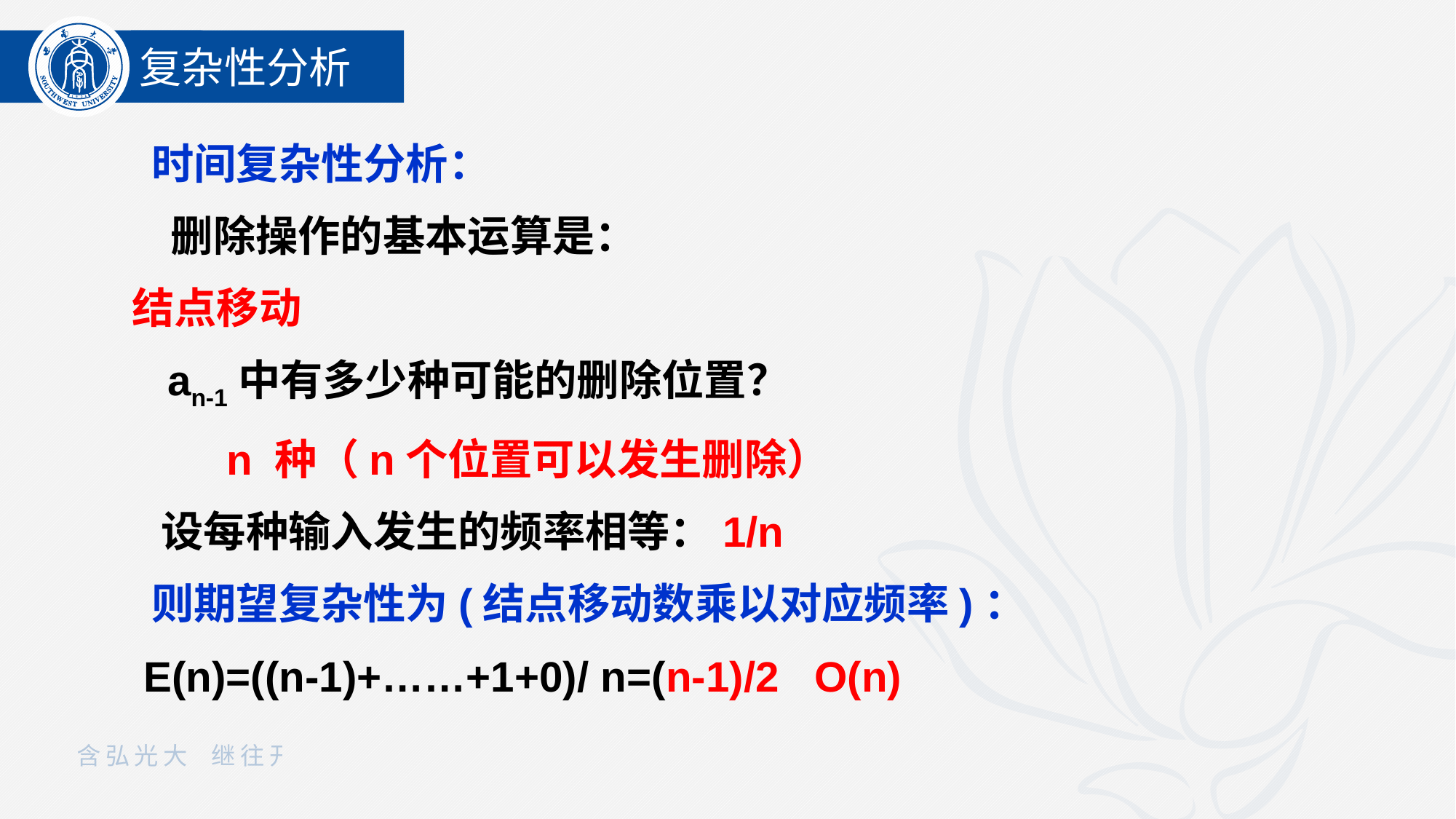

复杂性分析
 时间复杂性分析：
   删除操作的基本运算是：
结点移动
   an-1中有多少种可能的删除位置？
        n 种（n个位置可以发生删除）
  设每种输入发生的频率相等：1/n
 则期望复杂性为(结点移动数乘以对应频率)：
 E(n)=((n-1)+……+1+0)/ n=(n-1)/2   O(n)